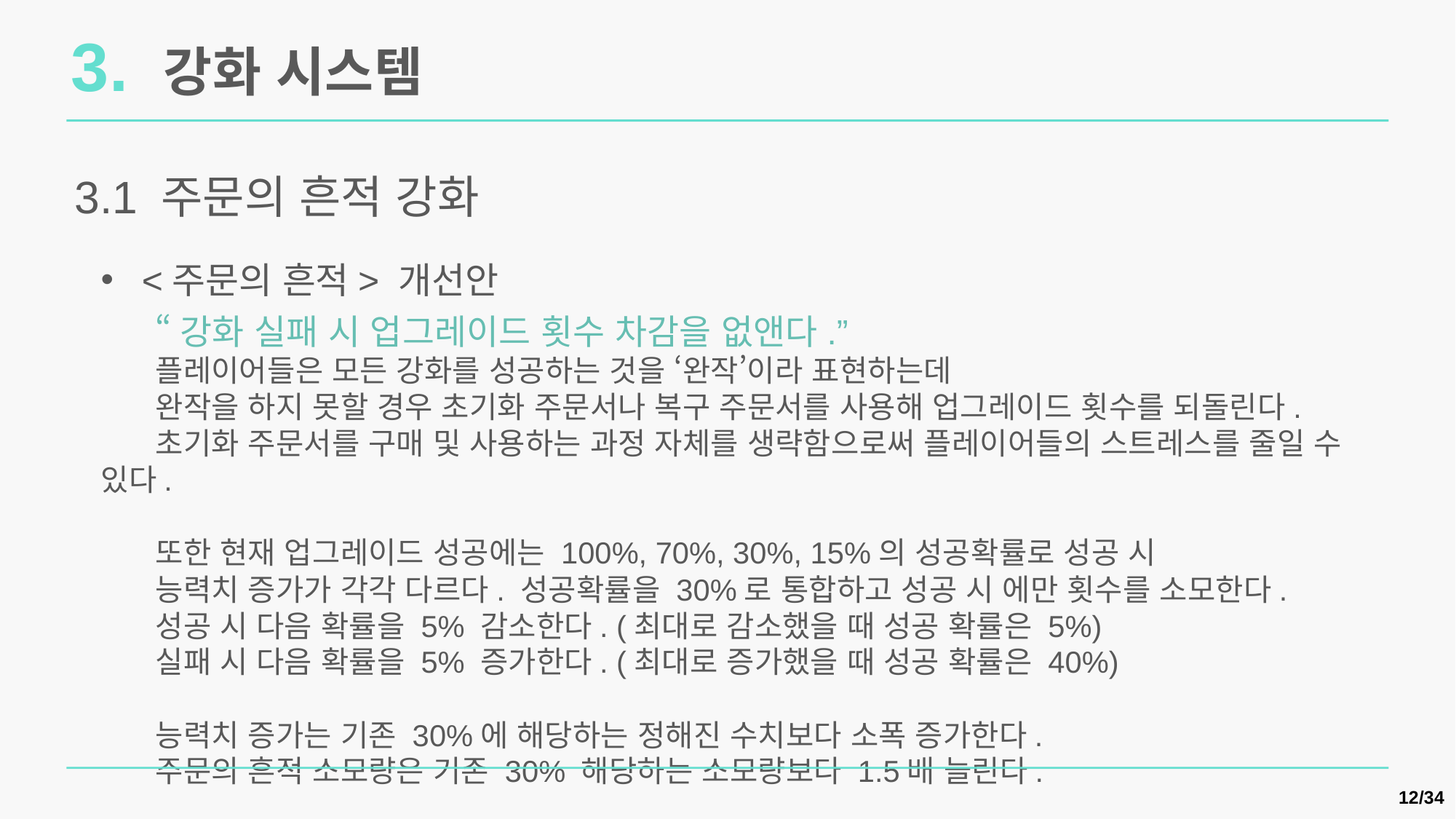

3. 강화 시스템

3.1 주문의 흔적 강화
<주문의 흔적> 개선안

“강화 실패 시 업그레이드 횟수 차감을 없앤다.”
플레이어들은 모든 강화를 성공하는 것을 ‘완작’이라 표현하는데
완작을 하지 못할 경우 초기화 주문서나 복구 주문서를 사용해 업그레이드 횟수를 되돌린다.
초기화 주문서를 구매 및 사용하는 과정 자체를 생략함으로써 플레이어들의 스트레스를 줄일 수 있다.

또한 현재 업그레이드 성공에는 100%, 70%, 30%, 15%의 성공확률로 성공 시
능력치 증가가 각각 다르다. 성공확률을 30%로 통합하고 성공 시 에만 횟수를 소모한다.
성공 시 다음 확률을 5% 감소한다. (최대로 감소했을 때 성공 확률은 5%)
실패 시 다음 확률을 5% 증가한다. (최대로 증가했을 때 성공 확률은 40%)

능력치 증가는 기존 30%에 해당하는 정해진 수치보다 소폭 증가한다.
주문의 흔적 소모량은 기존 30% 해당하는 소모량보다 1.5배 늘린다.

12/34